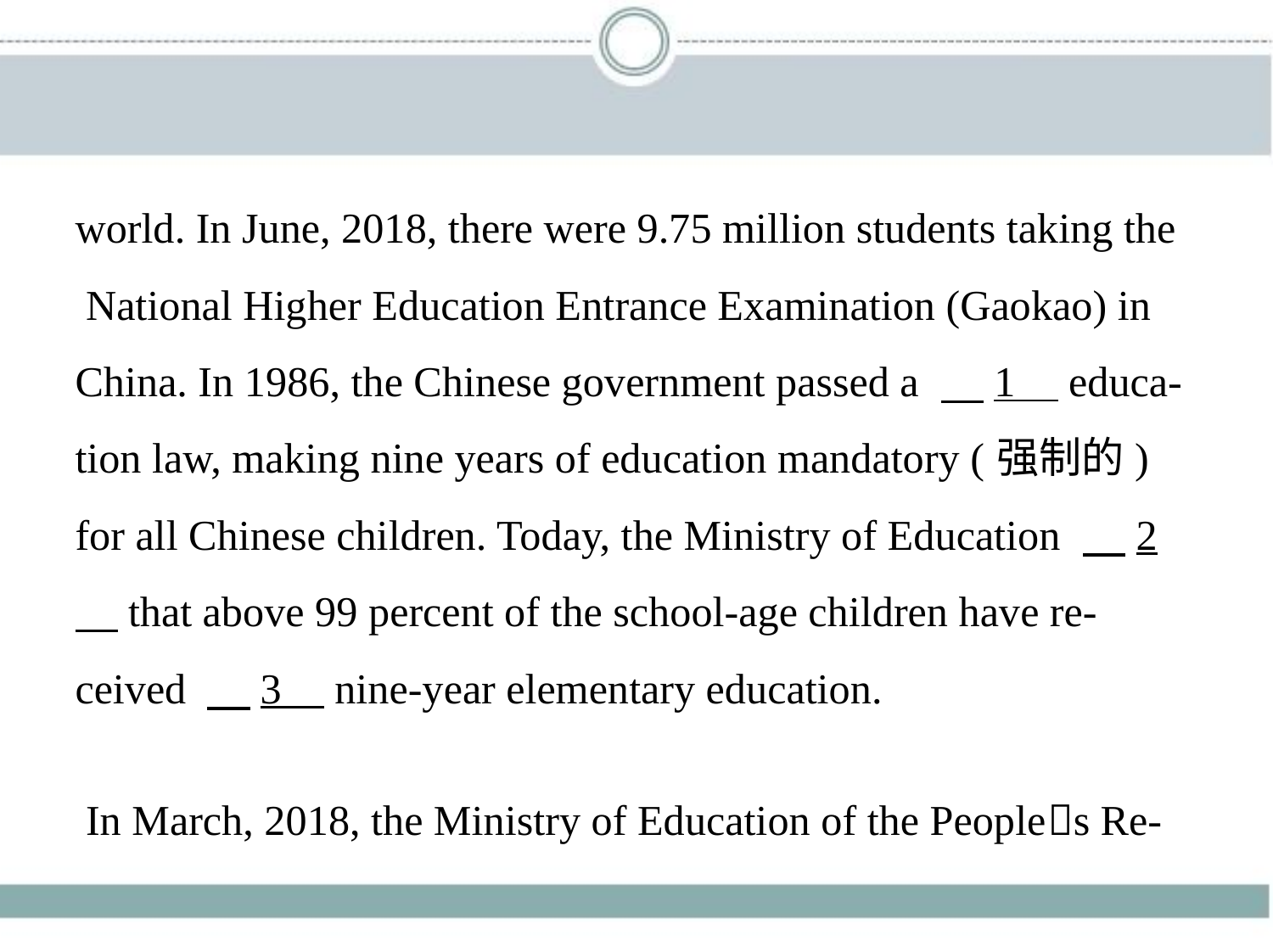

world. In June, 2018, there were 9.75 million students taking the
 National Higher Education Entrance Examination (Gaokao) in
China. In 1986, the Chinese government passed a 　1     educa-
tion law, making nine years of education mandatory (强制的)
for all Chinese children. Today, the Ministry of Education 　2
     that above 99 percent of the school-age children have re-
ceived 　3     nine-year elementary education.
 In March, 2018, the Ministry of Education of the People􀆳s Re-